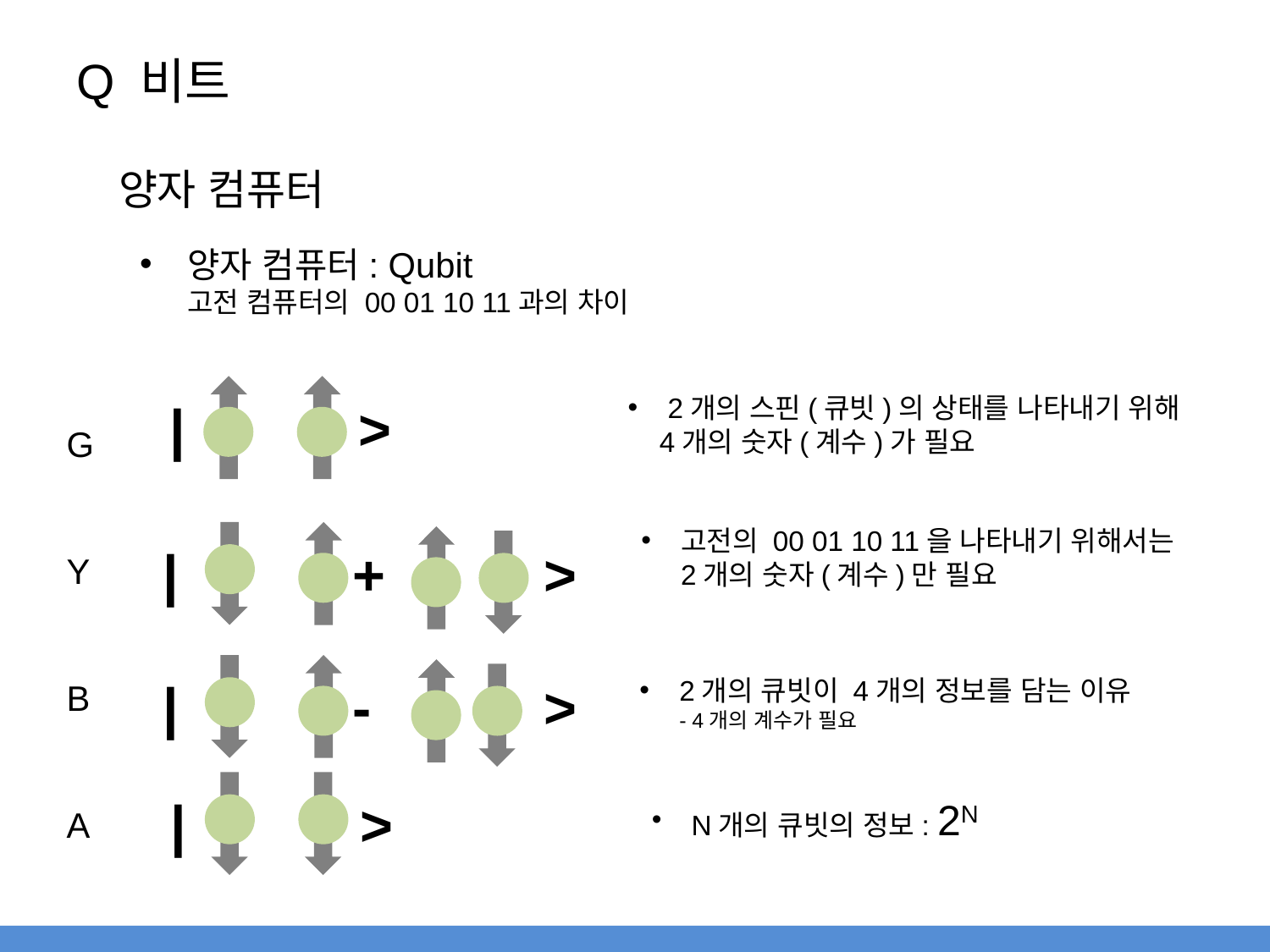

# Q 비트
양자 컴퓨터
양자 컴퓨터: Qubit
고전 컴퓨터의 00 01 10 11과의 차이
|	    >

|	    +		>

|	    -		>

|	    >

2개의 스핀(큐빗)의 상태를 나타내기 위해
    4개의 숫자(계수)가 필요
G

Y

B

A
고전의 00 01 10 11을 나타내기 위해서는
2개의 숫자(계수)만 필요
2개의 큐빗이 4개의 정보를 담는 이유
- 4개의 계수가 필요
N개의 큐빗의 정보: 2N